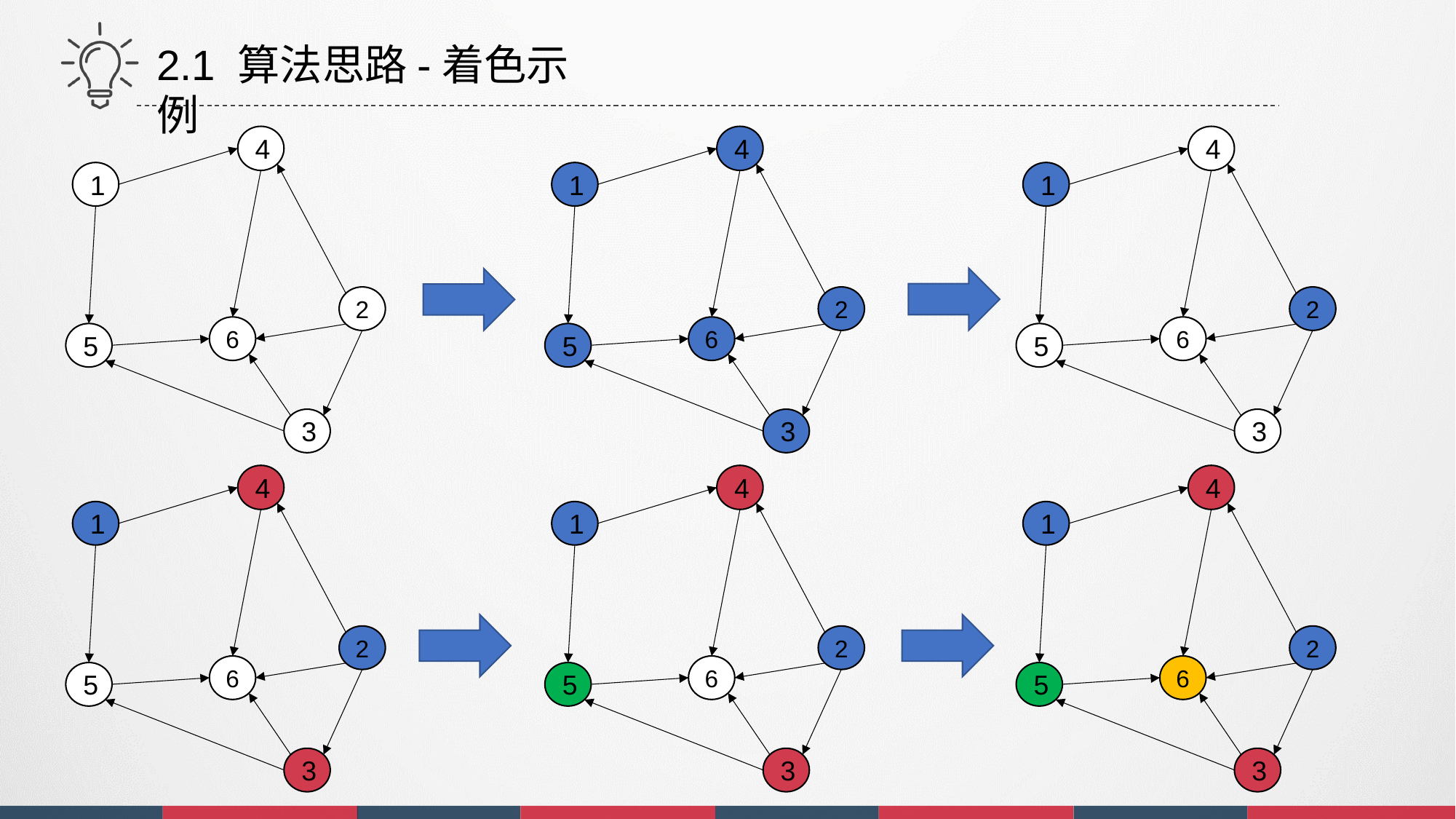

2.1 算法思路-着色示例
4
1
2
6
5
3
4
1
2
6
5
3
4
1
2
6
5
3

4
1
2
6
5
3
4
1
2
6
5
3
4
1
2
6
5
3